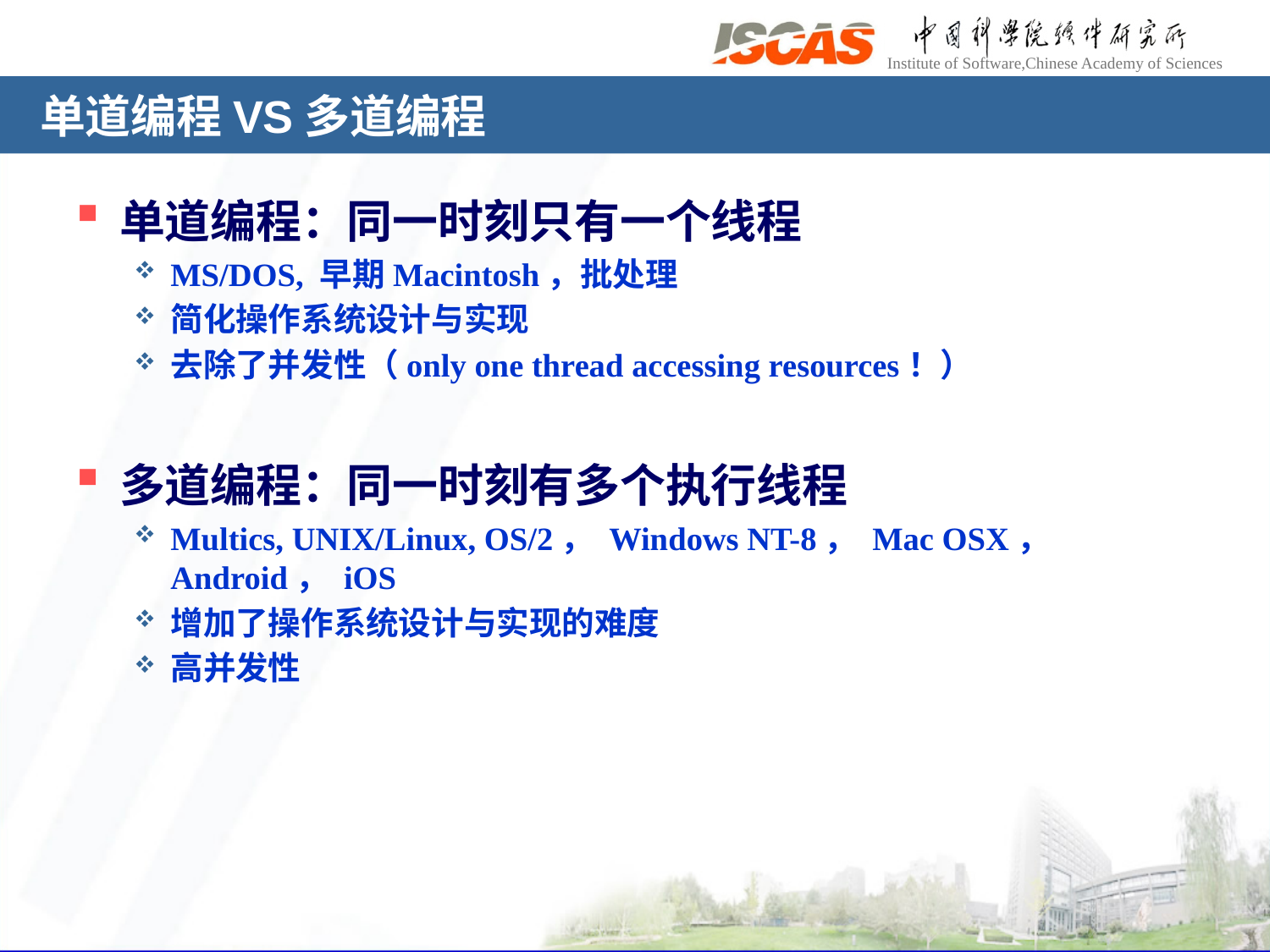

# 单道编程VS多道编程
单道编程：同一时刻只有一个线程
MS/DOS, 早期Macintosh，批处理
简化操作系统设计与实现
去除了并发性（only one thread accessing resources！）

多道编程：同一时刻有多个执行线程
Multics, UNIX/Linux, OS/2， Windows NT-8， Mac OSX， Android， iOS
增加了操作系统设计与实现的难度
高并发性